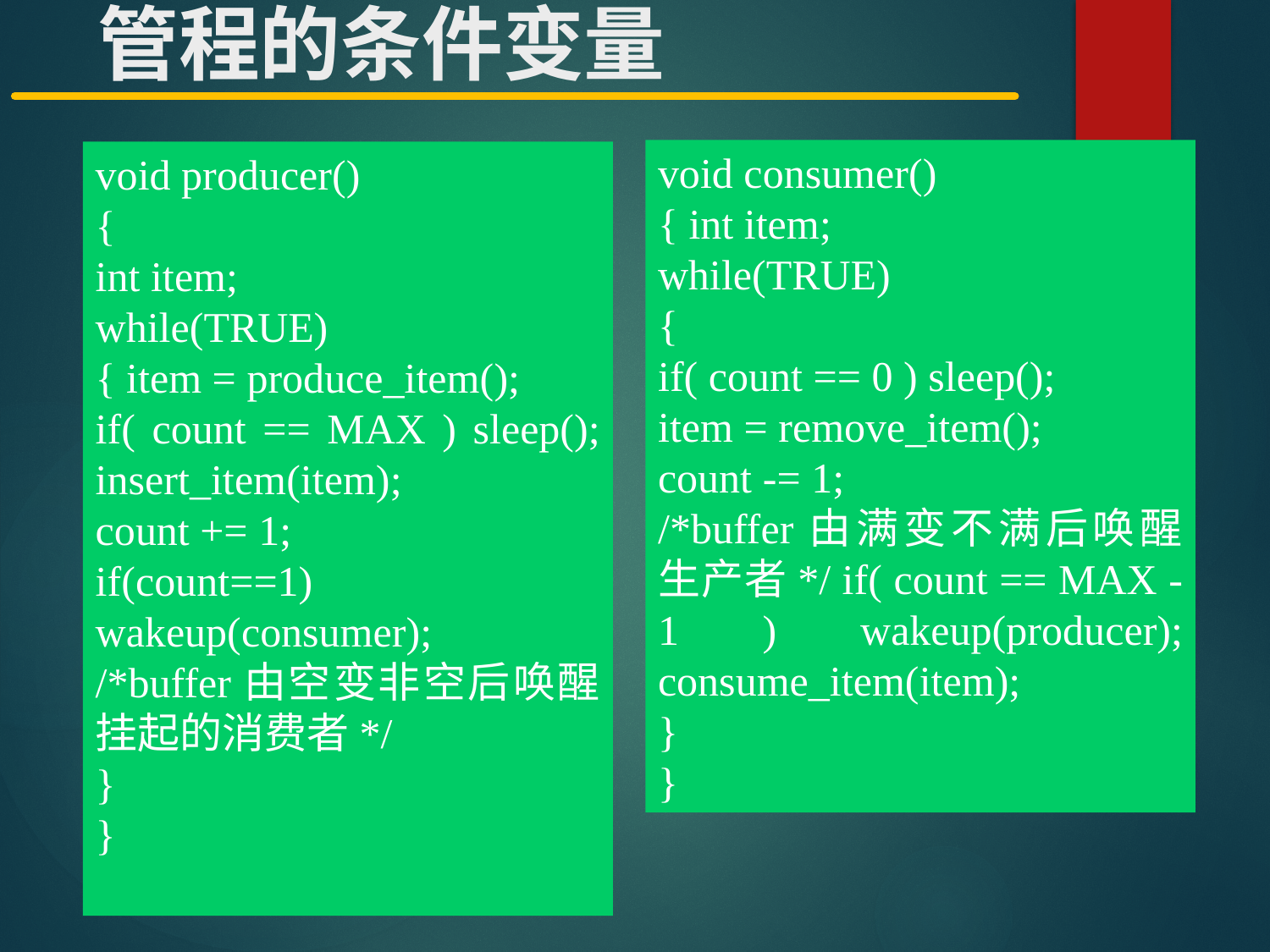

# 管程的条件变量
void consumer()
{ int item;
while(TRUE)
{
if( count == 0 ) sleep();
item = remove_item();
count -= 1;
/*buffer由满变不满后唤醒生产者*/ if( count == MAX - 1 ) wakeup(producer); consume_item(item);
}
}
void producer()
{
int item;
while(TRUE)
{ item = produce_item();
if( count == MAX ) sleep(); insert_item(item);
count += 1;
if(count==1) wakeup(consumer);
/*buffer由空变非空后唤醒挂起的消费者*/
}
}